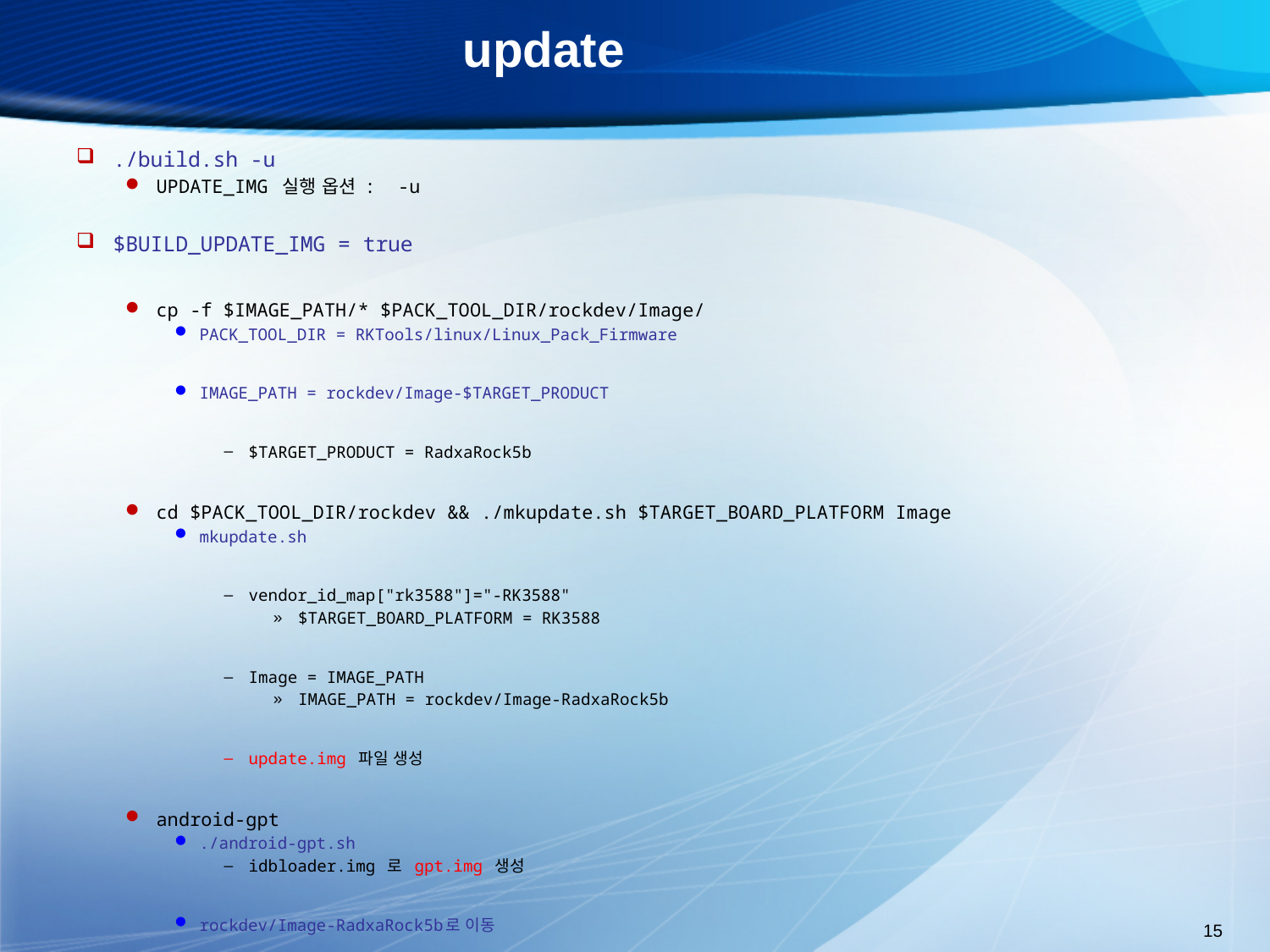

# update
./build.sh -u
UPDATE_IMG 실행 옵션 :  -u

$BUILD_UPDATE_IMG = true

cp -f $IMAGE_PATH/* $PACK_TOOL_DIR/rockdev/Image/
PACK_TOOL_DIR = RKTools/linux/Linux_Pack_Firmware

IMAGE_PATH = rockdev/Image-$TARGET_PRODUCT

$TARGET_PRODUCT = RadxaRock5b

cd $PACK_TOOL_DIR/rockdev && ./mkupdate.sh $TARGET_BOARD_PLATFORM Image
mkupdate.sh

vendor_id_map["rk3588"]="-RK3588"
$TARGET_BOARD_PLATFORM = RK3588

Image = IMAGE_PATH
IMAGE_PATH = rockdev/Image-RadxaRock5b

update.img 파일 생성

android-gpt
./android-gpt.sh
idbloader.img 로  gpt.img 생성

rockdev/Image-RadxaRock5b로 이동